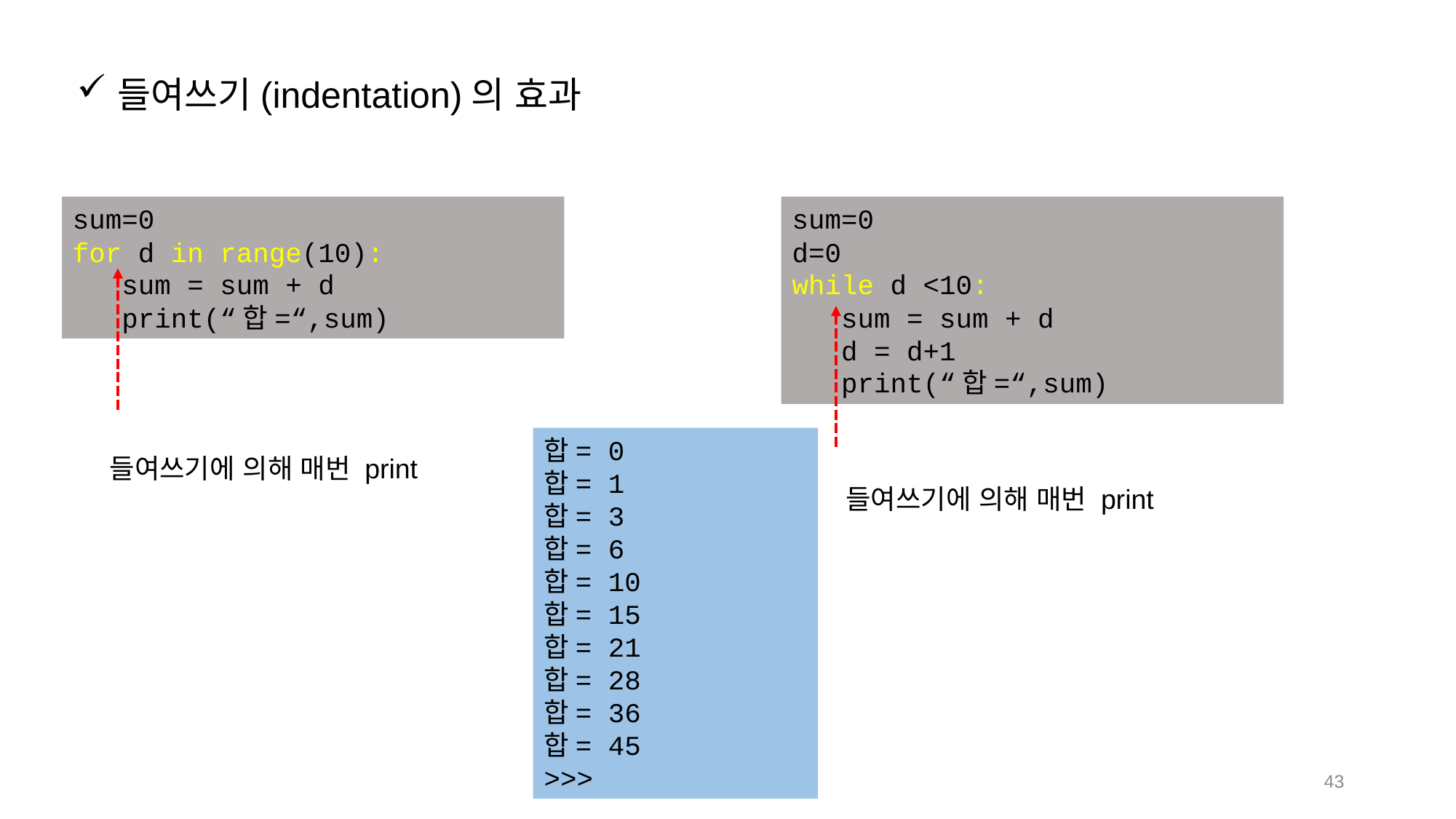

들여쓰기(indentation)의 효과
sum=0
for d in range(10):
   sum = sum + d
   print(“합=“,sum)
sum=0
d=0
while d <10:
   sum = sum + d
   d = d+1
   print(“합=“,sum)
합= 0
합= 1
합= 3
합= 6
합= 10
합= 15
합= 21
합= 28
합= 36
합= 45
>>>
들여쓰기에 의해 매번 print
들여쓰기에 의해 매번 print
43